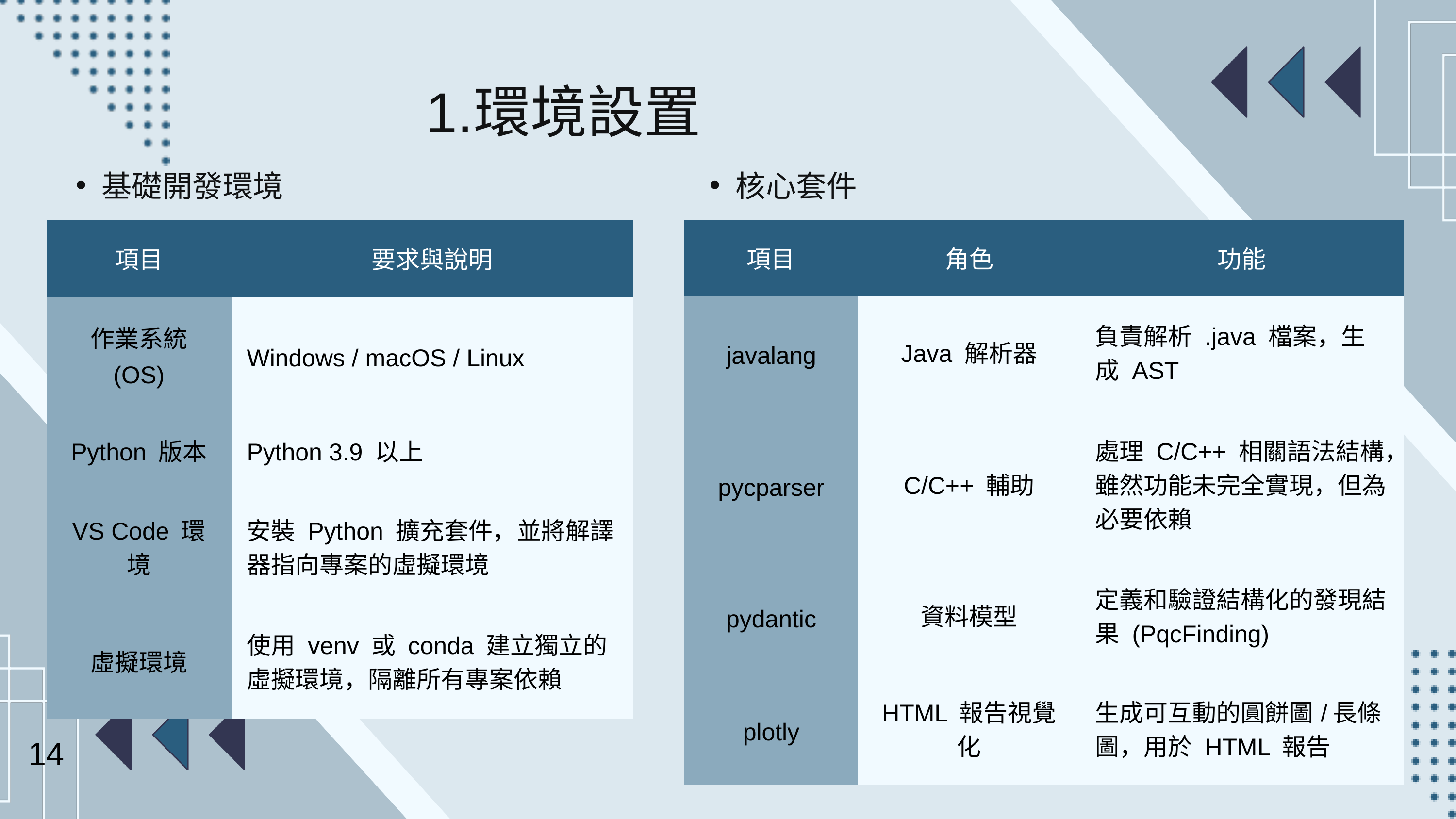

環境設置
基礎開發環境
核心套件
| 項目 | 要求與說明 |
| --- | --- |
| 作業系統 (OS) | Windows / macOS / Linux |
| Python 版本 | Python 3.9 以上 |
| VS Code 環境 | 安裝 Python 擴充套件，並將解譯器指向專案的虛擬環境 |
| 虛擬環境 | 使用 venv 或 conda 建立獨立的虛擬環境，隔離所有專案依賴 |
| 項目 | 角色 | 功能 |
| --- | --- | --- |
| javalang | Java 解析器 | 負責解析 .java 檔案，生成 AST |
| pycparser | C/C++ 輔助 | 處理 C/C++ 相關語法結構，雖然功能未完全實現，但為必要依賴 |
| pydantic | 資料模型 | 定義和驗證結構化的發現結果 (PqcFinding) |
| plotly | HTML 報告視覺化 | 生成可互動的圓餅圖/長條圖，用於 HTML 報告 |

14